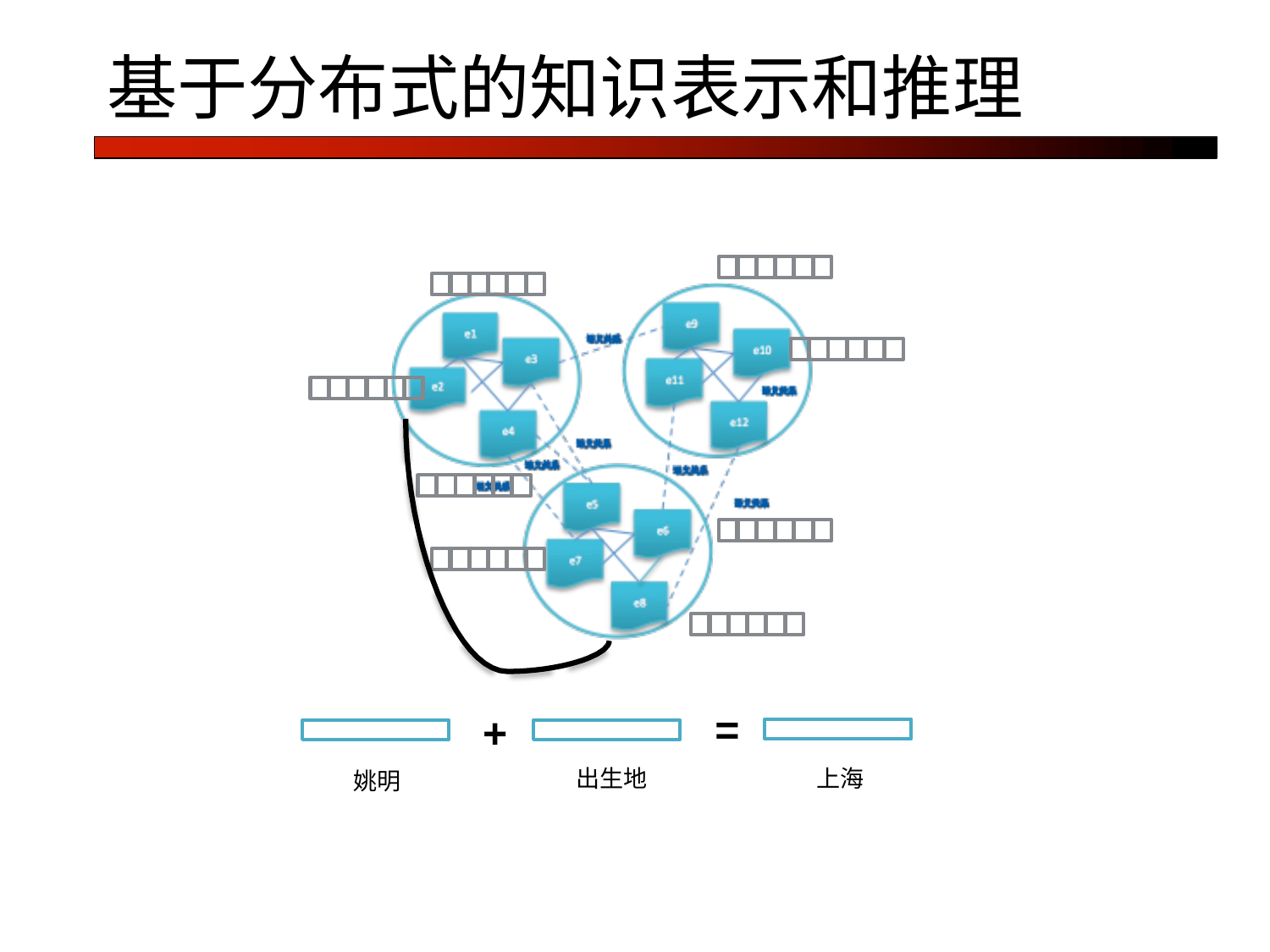

# 基于分布式的知识表示和推理

=
+

出生地
上海
姚明